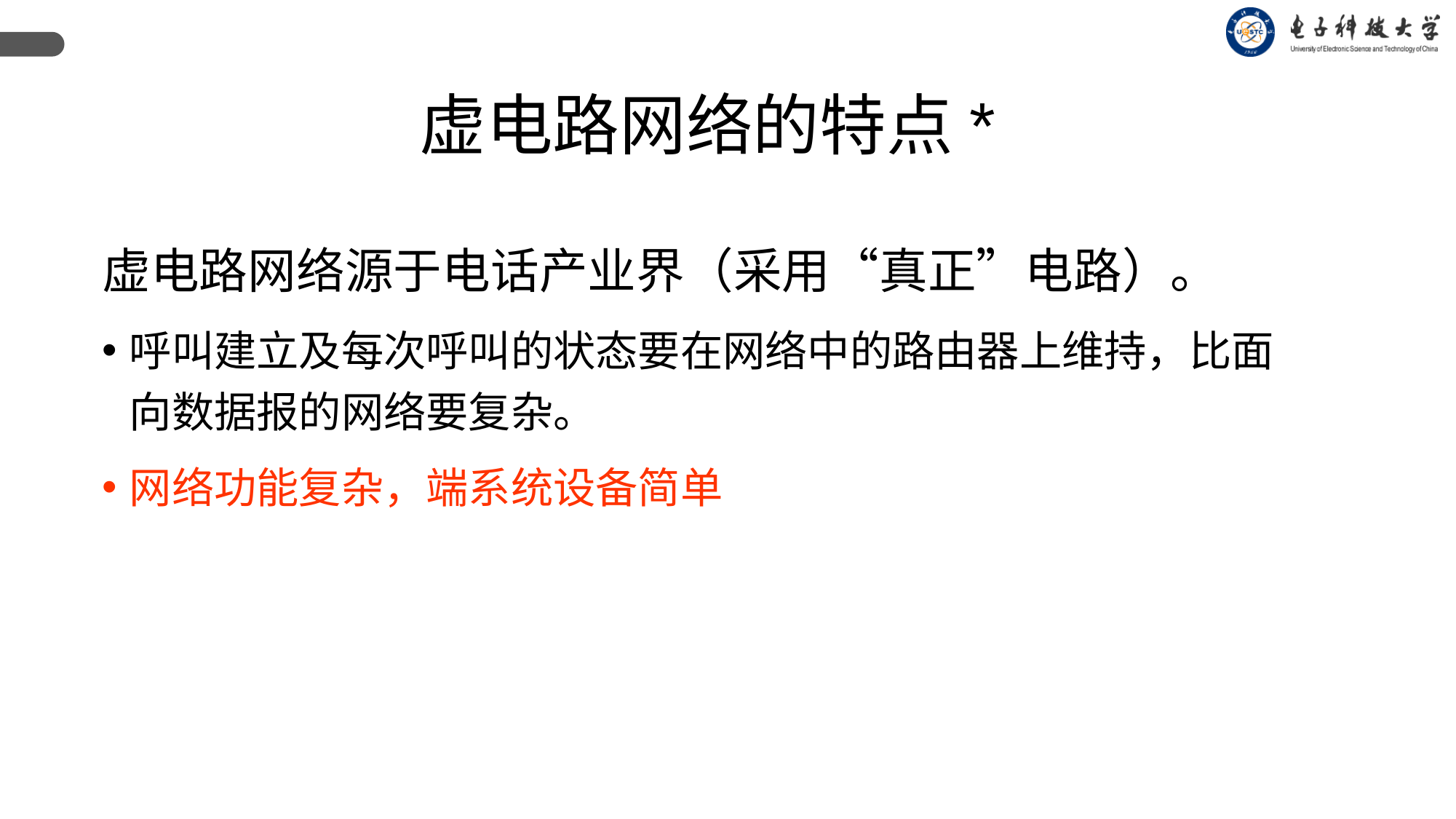

虚电路网络的特点*
虚电路网络源于电话产业界（采用“真正”电路）。
呼叫建立及每次呼叫的状态要在网络中的路由器上维持，比面向数据报的网络要复杂。
网络功能复杂，端系统设备简单